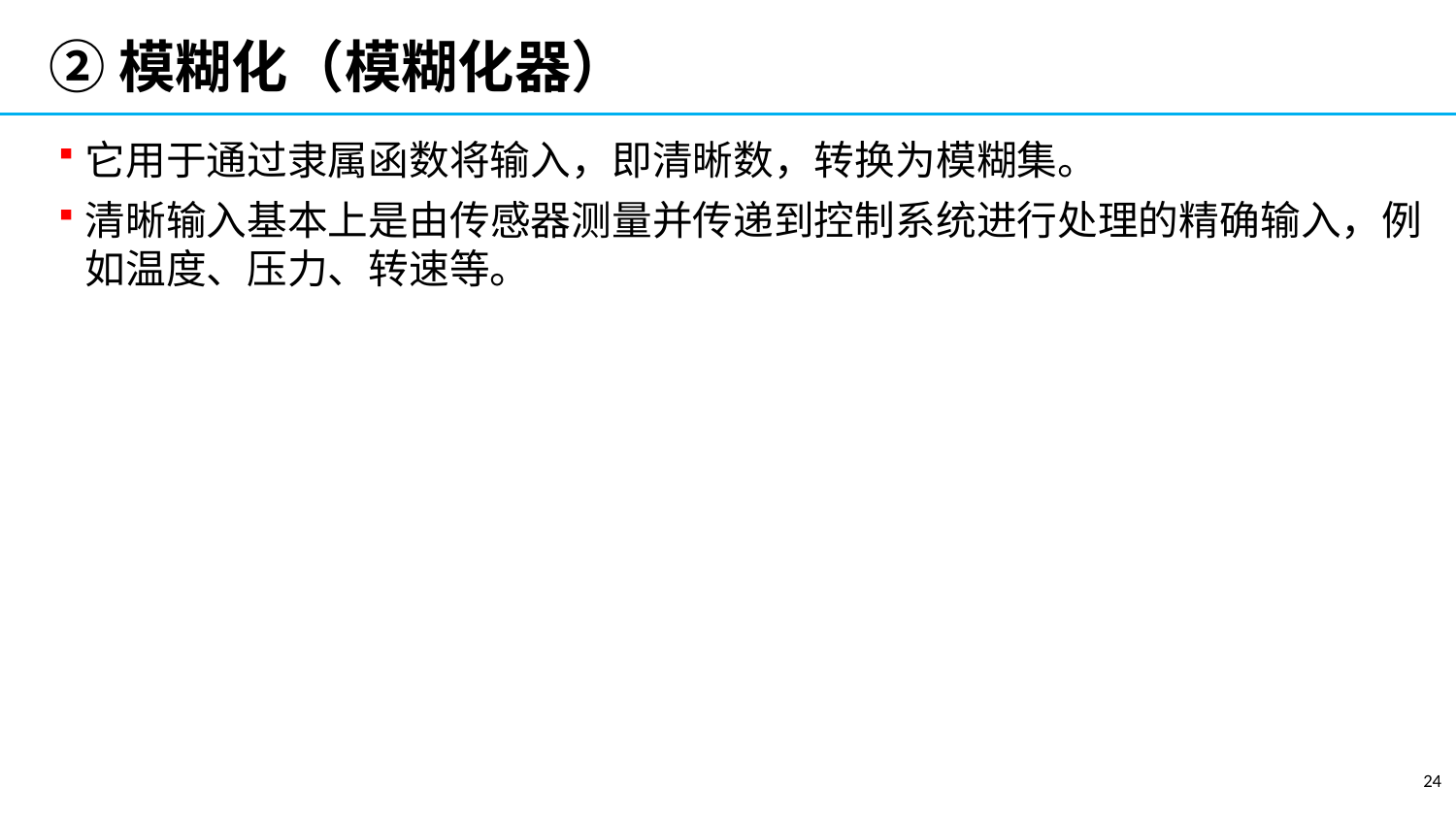

# ②模糊化（模糊化器）

它用于通过隶属函数将输入，即清晰数，转换为模糊集。
清晰输入基本上是由传感器测量并传递到控制系统进行处理的精确输入，例如温度、压力、转速等。

24